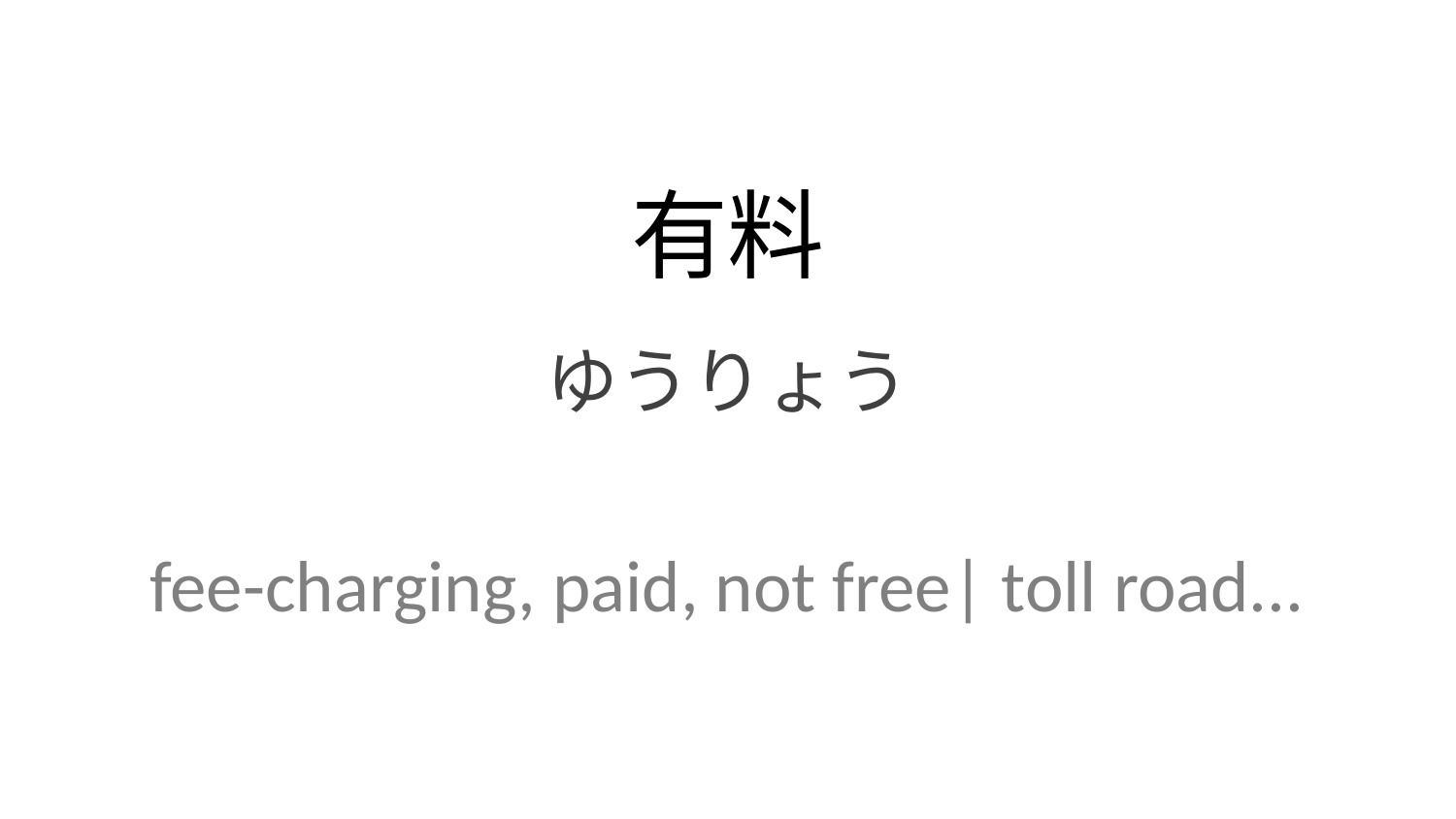

有料

ゆうりょう
fee-charging, paid, not free| toll road...